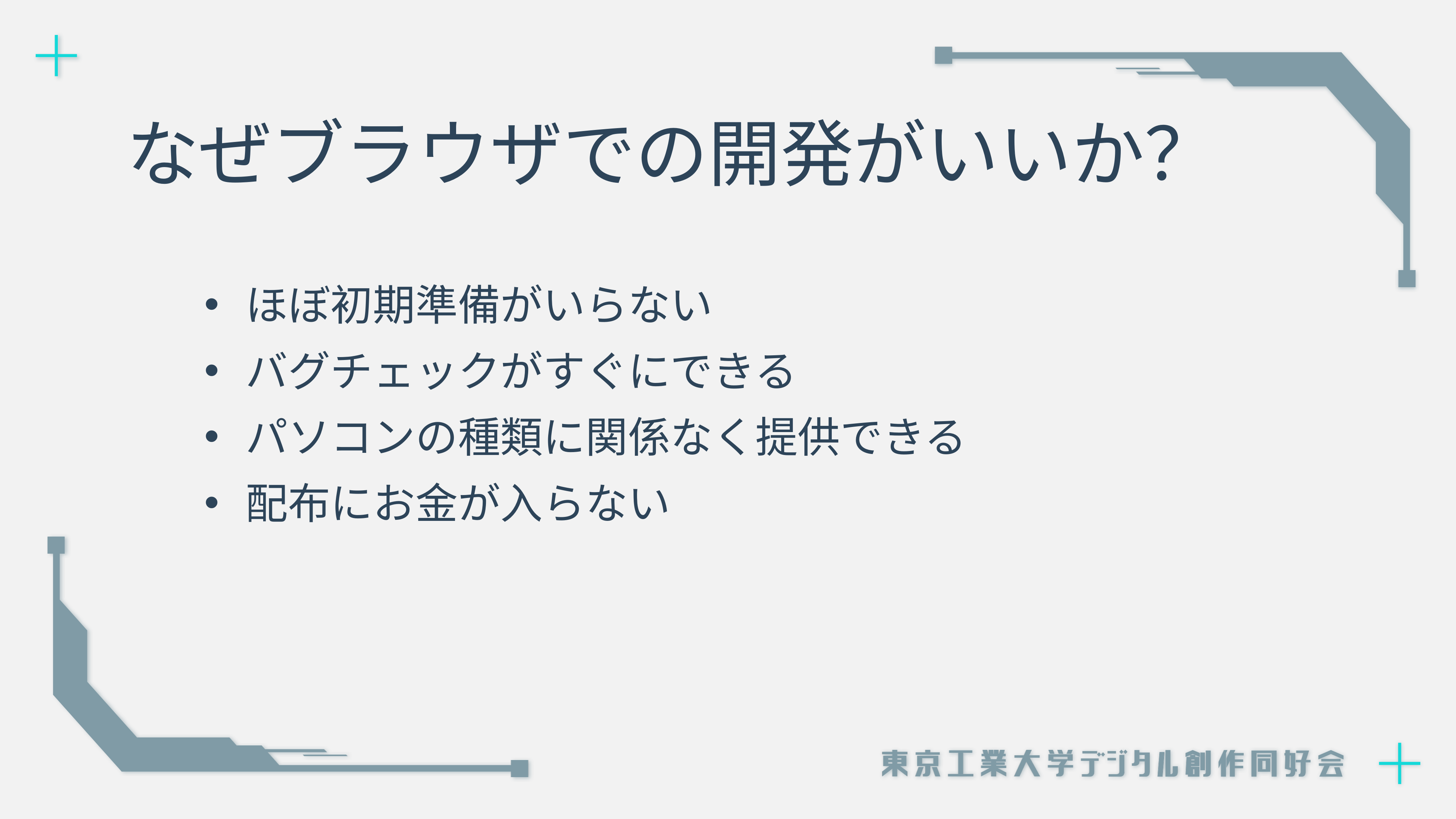

# なぜブラウザでの開発がいいか？
ほぼ初期準備がいらない
バグチェックがすぐにできる
パソコンの種類に関係なく提供できる
配布にお金が入らない